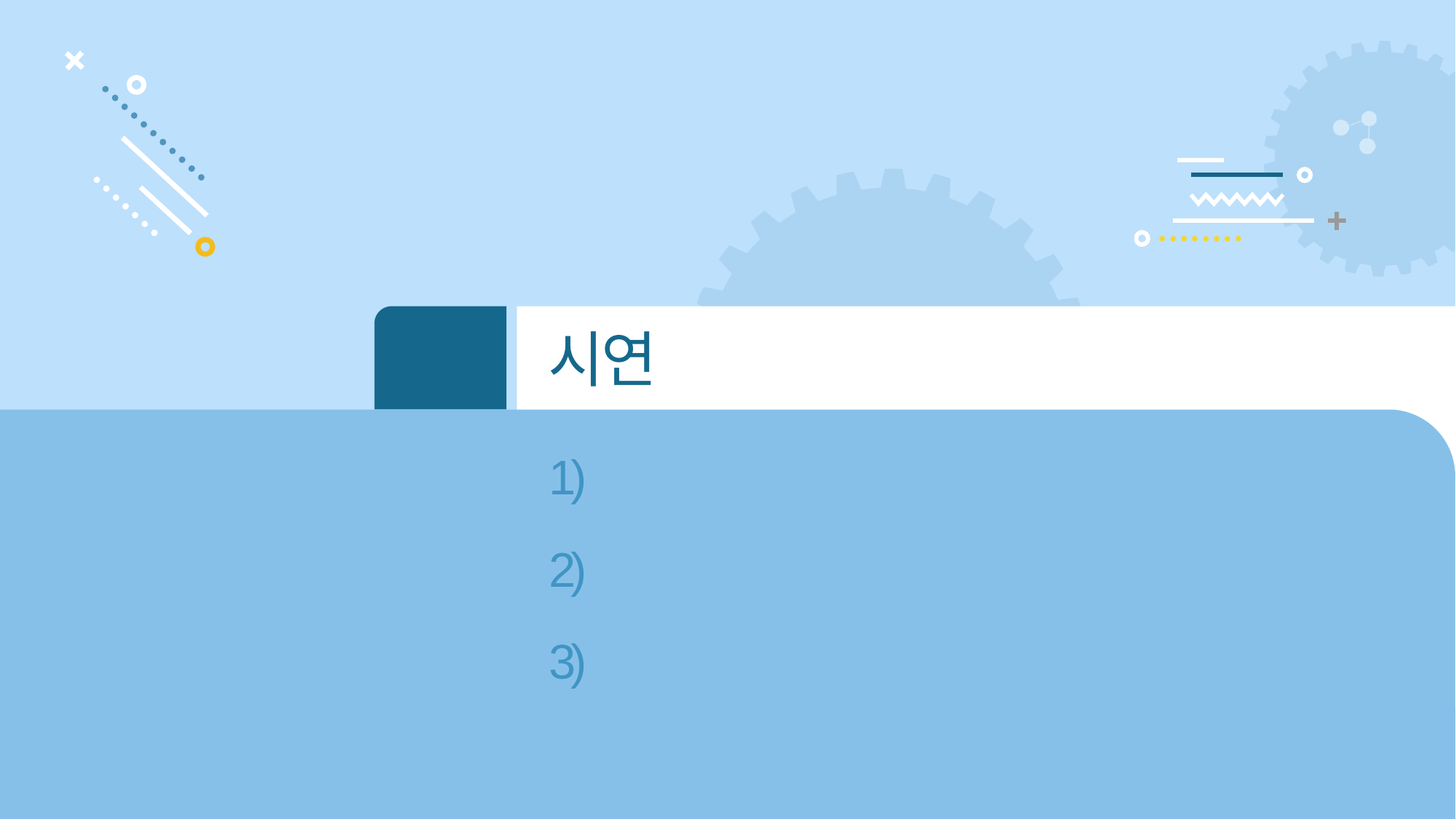

05
시연
1)
테스트 이미지
2)
영상
3)
직접 시연